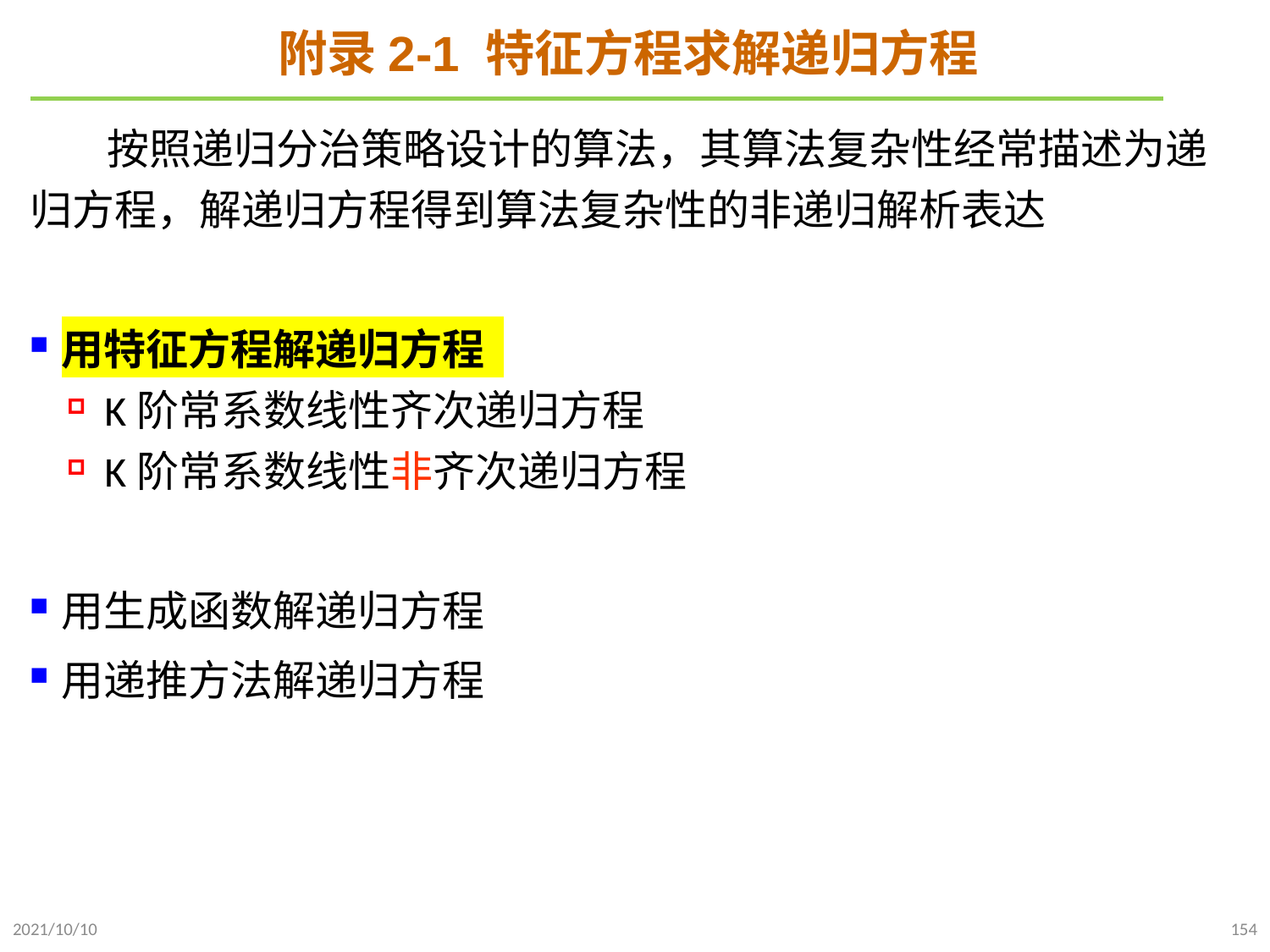

# 附录2-1 特征方程求解递归方程
       按照递归分治策略设计的算法，其算法复杂性经常描述为递归方程，解递归方程得到算法复杂性的非递归解析表达

用特征方程解递归方程
K阶常系数线性齐次递归方程
K阶常系数线性非齐次递归方程

用生成函数解递归方程
用递推方法解递归方程

2021/10/10
154